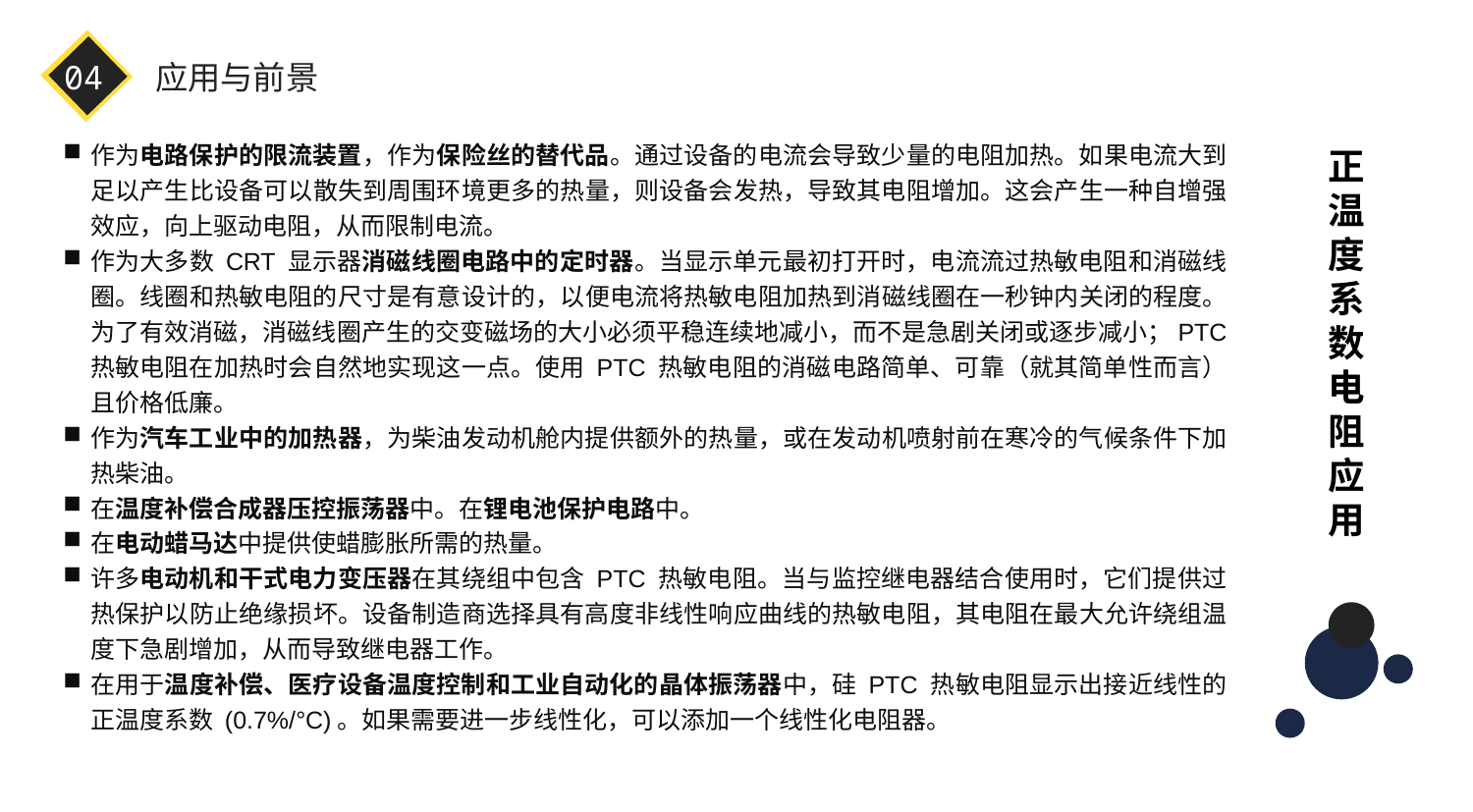

04
应用与前景
作为电路保护的限流装置，作为保险丝的替代品。通过设备的电流会导致少量的电阻加热。如果电流大到足以产生比设备可以散失到周围环境更多的热量，则设备会发热，导致其电阻增加。这会产生一种自增强效应，向上驱动电阻，从而限制电流。
作为大多数 CRT 显示器消磁线圈电路中的定时器。当显示单元最初打开时，电流流过热敏电阻和消磁线圈。线圈和热敏电阻的尺寸是有意设计的，以便电流将热敏电阻加热到消磁线圈在一秒钟内关闭的程度。为了有效消磁，消磁线圈产生的交变磁场的大小必须平稳连续地减小，而不是急剧关闭或逐步减小；PTC 热敏电阻在加热时会自然地实现这一点。使用 PTC 热敏电阻的消磁电路简单、可靠（就其简单性而言）且价格低廉。
作为汽车工业中的加热器，为柴油发动机舱内提供额外的热量，或在发动机喷射前在寒冷的气候条件下加热柴油。
在温度补偿合成器压控振荡器中。在锂电池保护电路中。
在电动蜡马达中提供使蜡膨胀所需的热量。
许多电动机和干式电力变压器在其绕组中包含 PTC 热敏电阻。当与监控继电器结合使用时，它们提供过热保护以防止绝缘损坏。设备制造商选择具有高度非线性响应曲线的热敏电阻，其电阻在最大允许绕组温度下急剧增加，从而导致继电器工作。
在用于温度补偿、医疗设备温度控制和工业自动化的晶体振荡器中，硅 PTC 热敏电阻显示出接近线性的正温度系数 (0.7%/°C)。如果需要进一步线性化，可以添加一个线性化电阻器。
正温度系数电阻应用